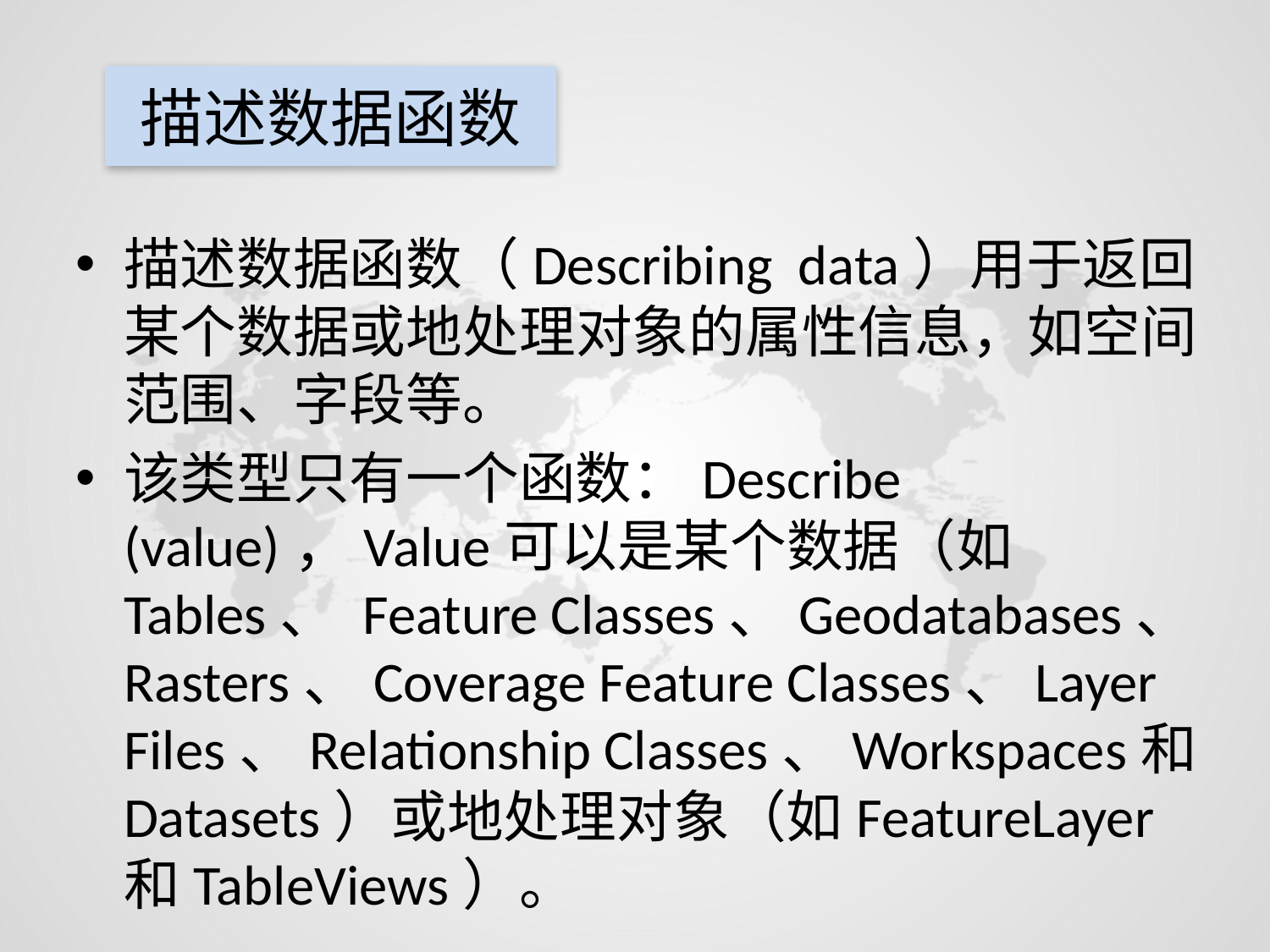

# 描述数据函数
描述数据函数（Describing  data）用于返回某个数据或地处理对象的属性信息，如空间范围、字段等。
该类型只有一个函数：Describe (value)，Value可以是某个数据（如Tables、 Feature Classes、Geodatabases、Rasters、Coverage Feature Classes、Layer Files、Relationship Classes、Workspaces和Datasets）或地处理对象（如FeatureLayer和TableViews）。